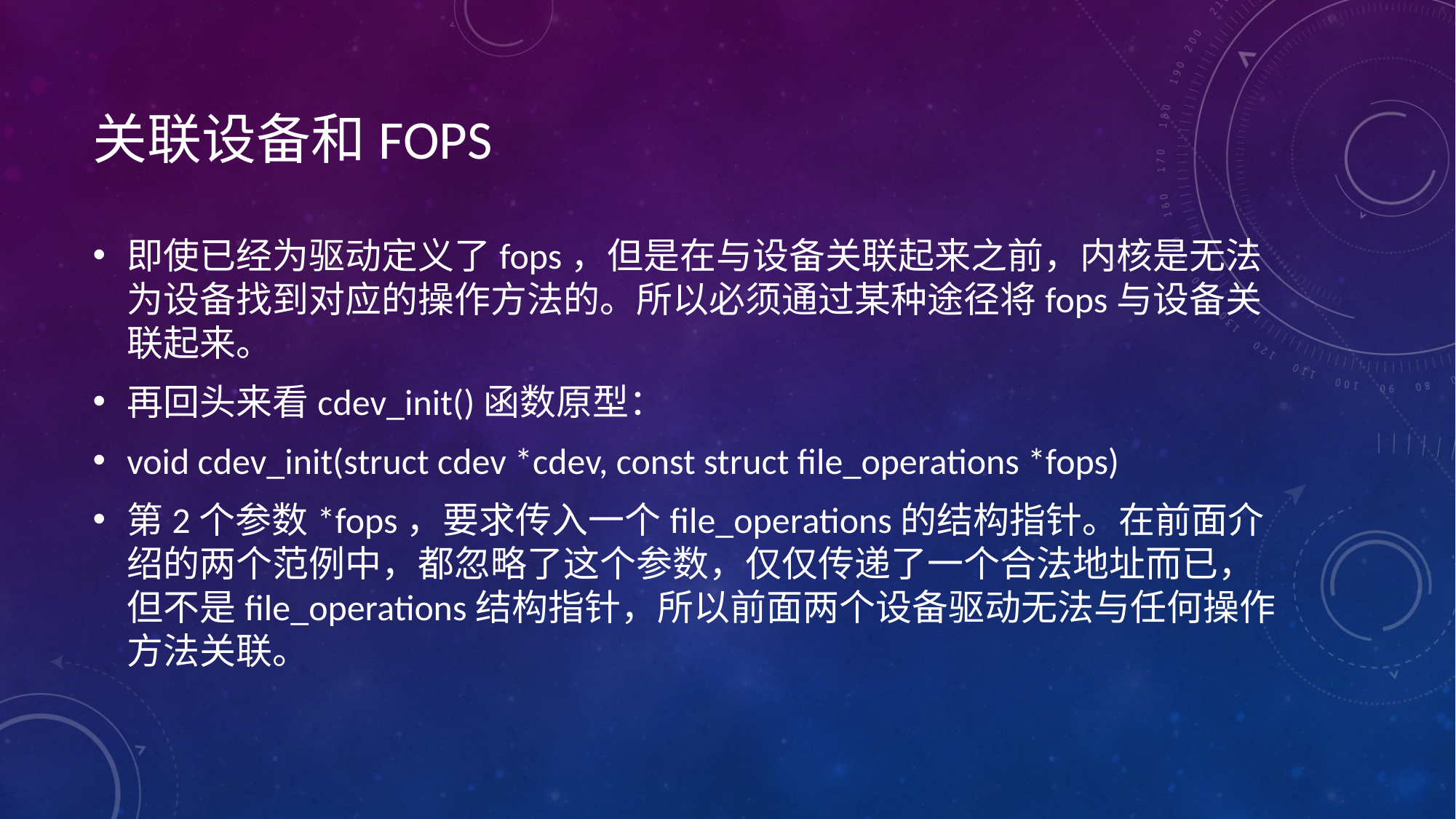

# 关联设备和fops
即使已经为驱动定义了fops，但是在与设备关联起来之前，内核是无法为设备找到对应的操作方法的。所以必须通过某种途径将fops与设备关联起来。
再回头来看cdev_init()函数原型：
void cdev_init(struct cdev *cdev, const struct file_operations *fops)
第2个参数*fops，要求传入一个file_operations的结构指针。在前面介绍的两个范例中，都忽略了这个参数，仅仅传递了一个合法地址而已，但不是file_operations结构指针，所以前面两个设备驱动无法与任何操作方法关联。